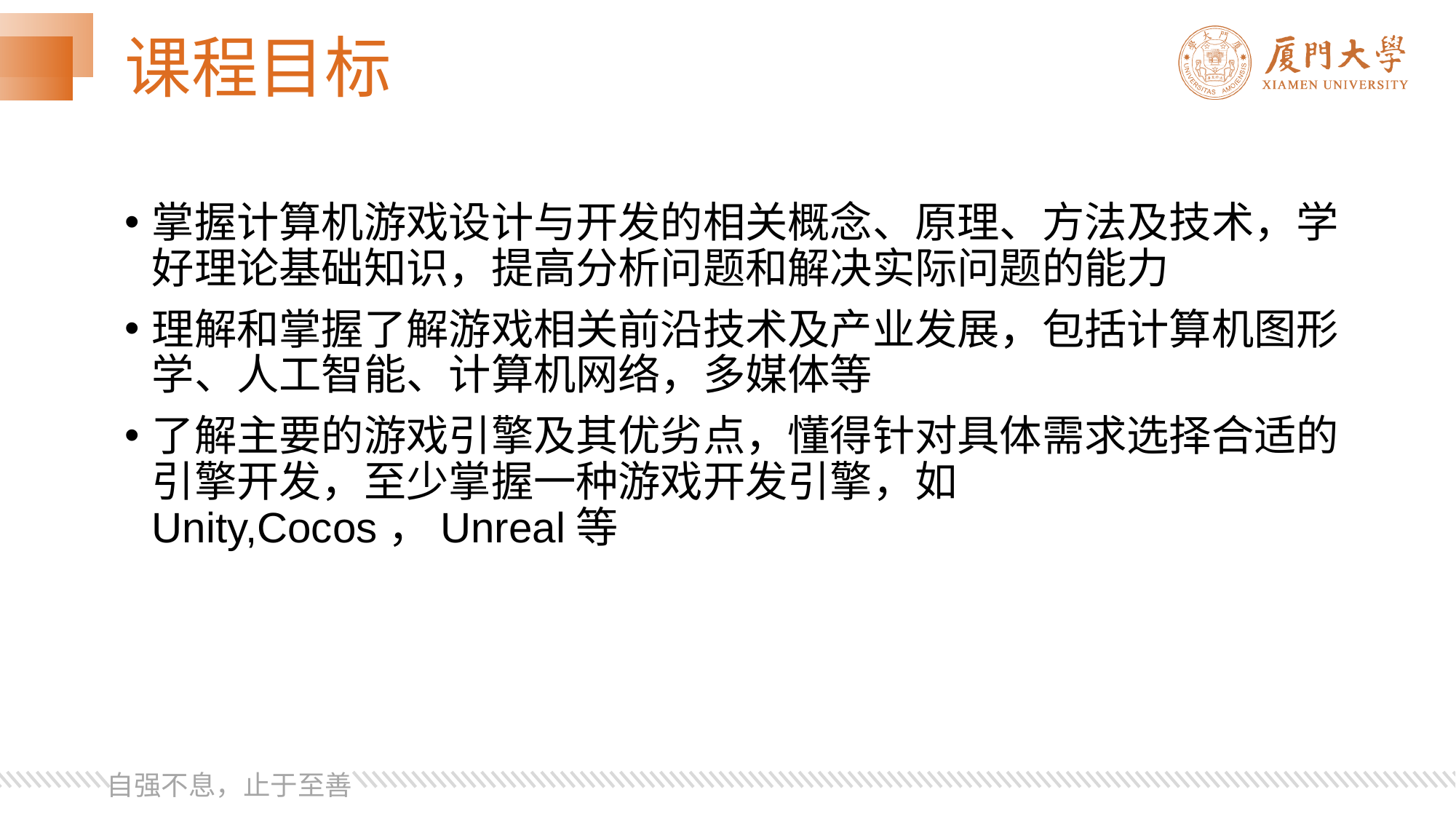

# 课程目标
掌握计算机游戏设计与开发的相关概念、原理、方法及技术，学好理论基础知识，提高分析问题和解决实际问题的能力
理解和掌握了解游戏相关前沿技术及产业发展，包括计算机图形学、人工智能、计算机网络，多媒体等
了解主要的游戏引擎及其优劣点，懂得针对具体需求选择合适的引擎开发，至少掌握一种游戏开发引擎，如Unity,Cocos，Unreal等